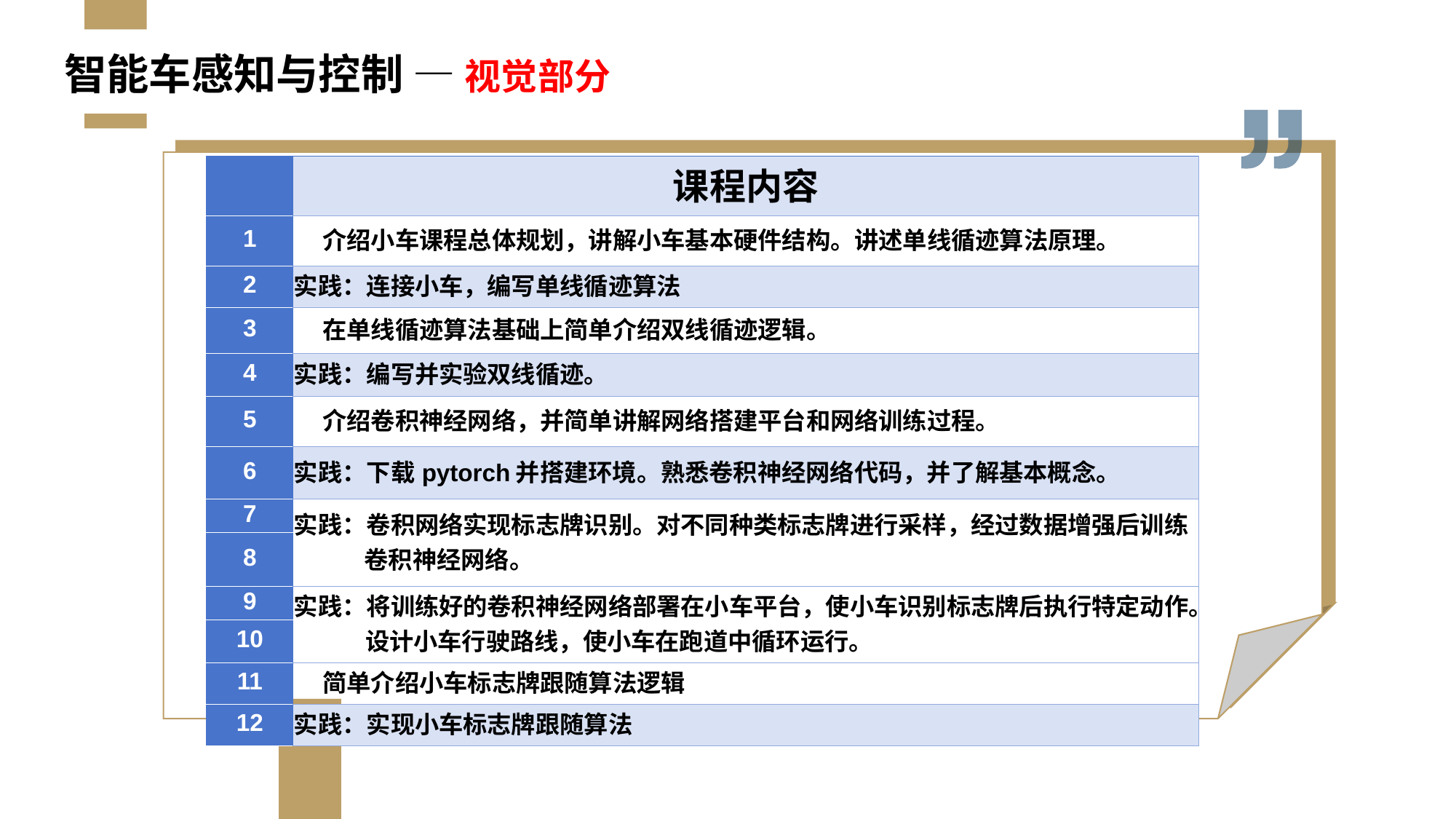

# 智能车感知与控制 — 视觉部分
|  | 课程内容 |
| --- | --- |
| 1 | 介绍小车课程总体规划，讲解小车基本硬件结构。讲述单线循迹算法原理。 |
| 2 | 实践：连接小车，编写单线循迹算法 |
| 3 | 在单线循迹算法基础上简单介绍双线循迹逻辑。 |
| 4 | 实践：编写并实验双线循迹。 |
| 5 | 介绍卷积神经网络，并简单讲解网络搭建平台和网络训练过程。 |
| 6 | 实践：下载pytorch并搭建环境。熟悉卷积神经网络代码，并了解基本概念。 |
| 7 | 实践：卷积网络实现标志牌识别。对不同种类标志牌进行采样，经过数据增强后训练卷积神经网络。 |
| 8 |  |
| 9 | 实践：将训练好的卷积神经网络部署在小车平台，使小车识别标志牌后执行特定动作。设计小车行驶路线，使小车在跑道中循环运行。 |
| 10 |  |
| 11 | 简单介绍小车标志牌跟随算法逻辑 |
| 12 | 实践：实现小车标志牌跟随算法 |